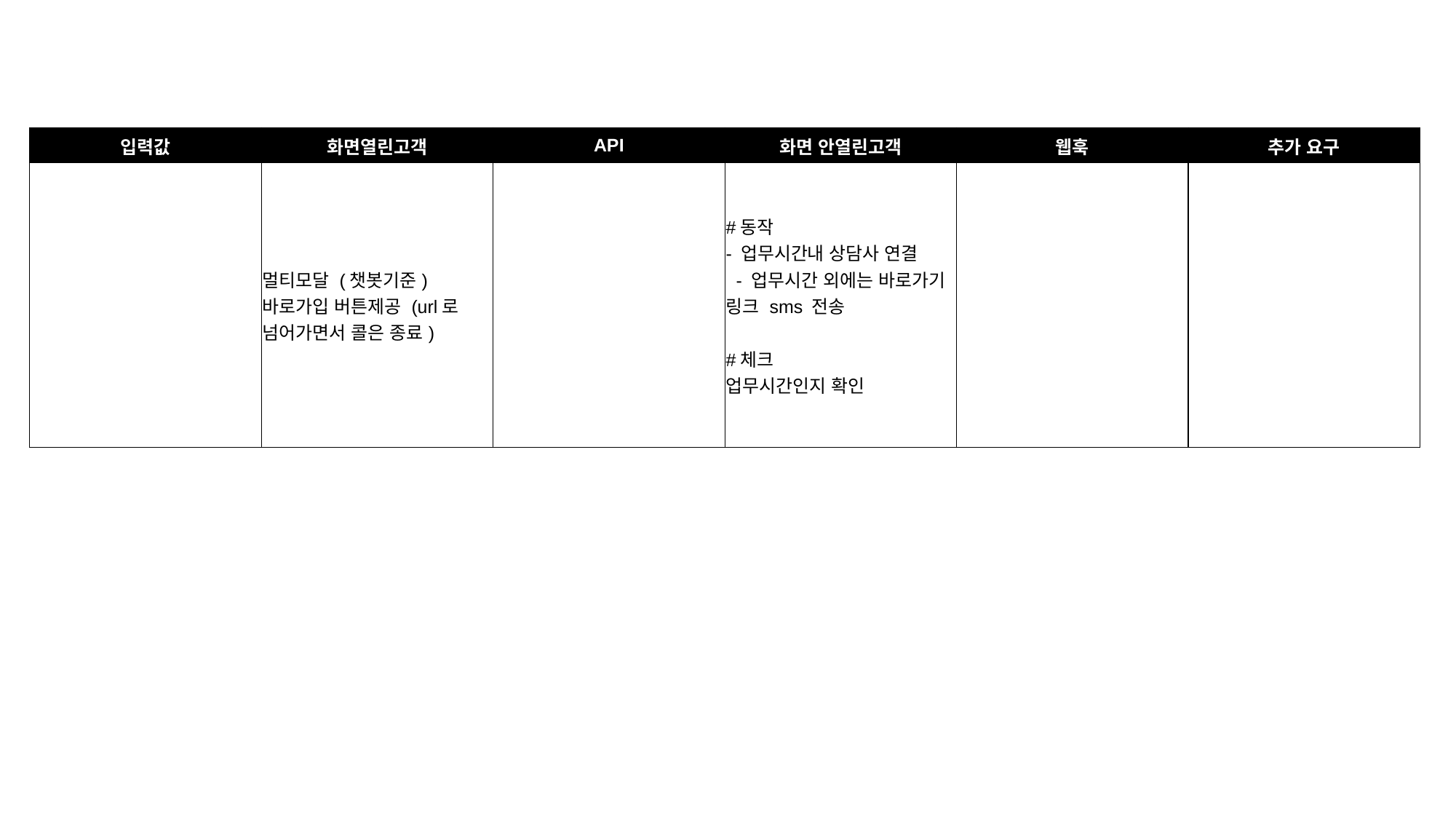

| 입력값 | 화면열린고객 | API | 화면 안열린고객 | 웹훅 | 추가 요구 |
| --- | --- | --- | --- | --- | --- |
|  | 멀티모달 (챗봇기준) 바로가입 버튼제공 (url로 넘어가면서 콜은 종료) |  | #동작 - 업무시간내 상담사 연결  - 업무시간 외에는 바로가기 링크 sms 전송 #체크 업무시간인지 확인 |  |  |